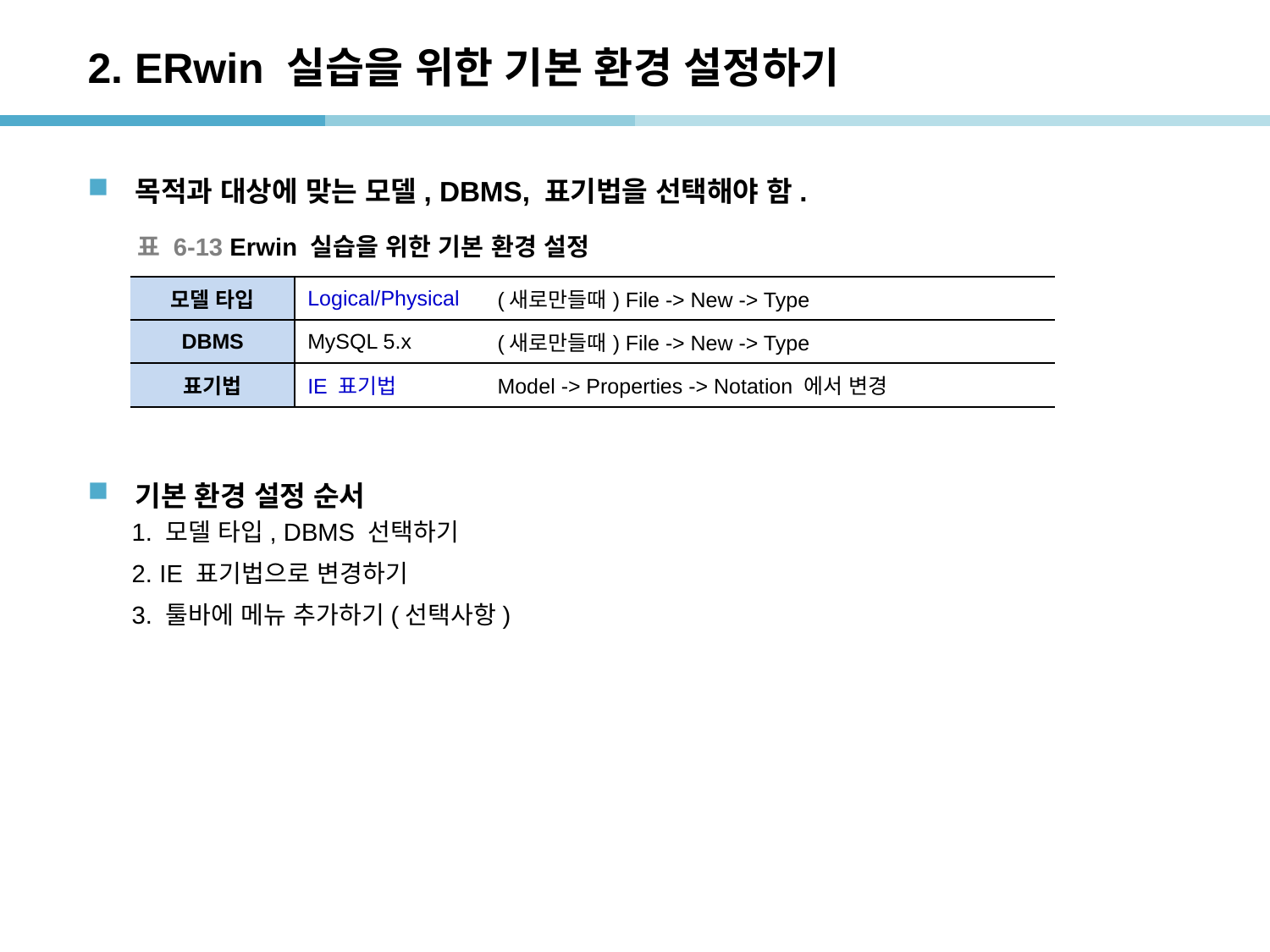

# 2. ERwin 실습을 위한 기본 환경 설정하기
목적과 대상에 맞는 모델, DBMS, 표기법을 선택해야 함.

기본 환경 설정 순서
 1. 모델 타입, DBMS 선택하기
 2. IE 표기법으로 변경하기
 3. 툴바에 메뉴 추가하기(선택사항)
표 6-13 Erwin 실습을 위한 기본 환경 설정
| 모델 타입 | Logical/Physical | (새로만들때) File -> New -> Type |
| --- | --- | --- |
| DBMS | MySQL 5.x | (새로만들때) File -> New -> Type |
| 표기법 | IE 표기법 | Model -> Properties -> Notation 에서 변경 |